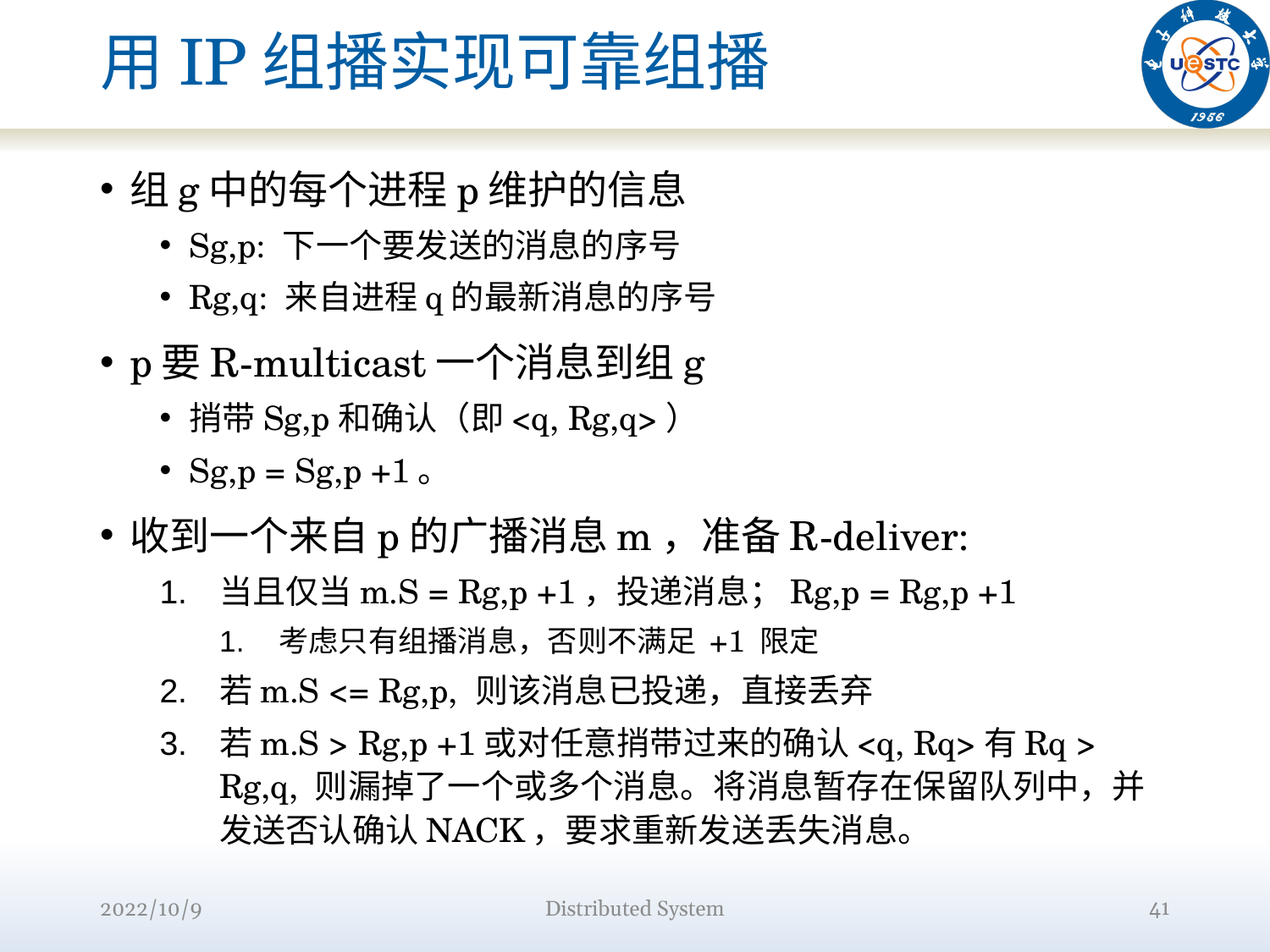

# 用IP组播实现可靠组播
组g中的每个进程p维护的信息
Sg,p: 下一个要发送的消息的序号
Rg,q: 来自进程q的最新消息的序号
p要R-multicast一个消息到组g
捎带Sg,p和确认（即<q, Rg,q>）
Sg,p = Sg,p +1。
收到一个来自p的广播消息m，准备R-deliver:
当且仅当m.S = Rg,p +1，投递消息；Rg,p = Rg,p +1
考虑只有组播消息，否则不满足 +1 限定
若m.S <= Rg,p, 则该消息已投递，直接丢弃
若m.S > Rg,p +1或对任意捎带过来的确认<q, Rq>有Rq > Rg,q, 则漏掉了一个或多个消息。将消息暂存在保留队列中，并发送否认确认NACK，要求重新发送丢失消息。
2022/10/9
Distributed System
41